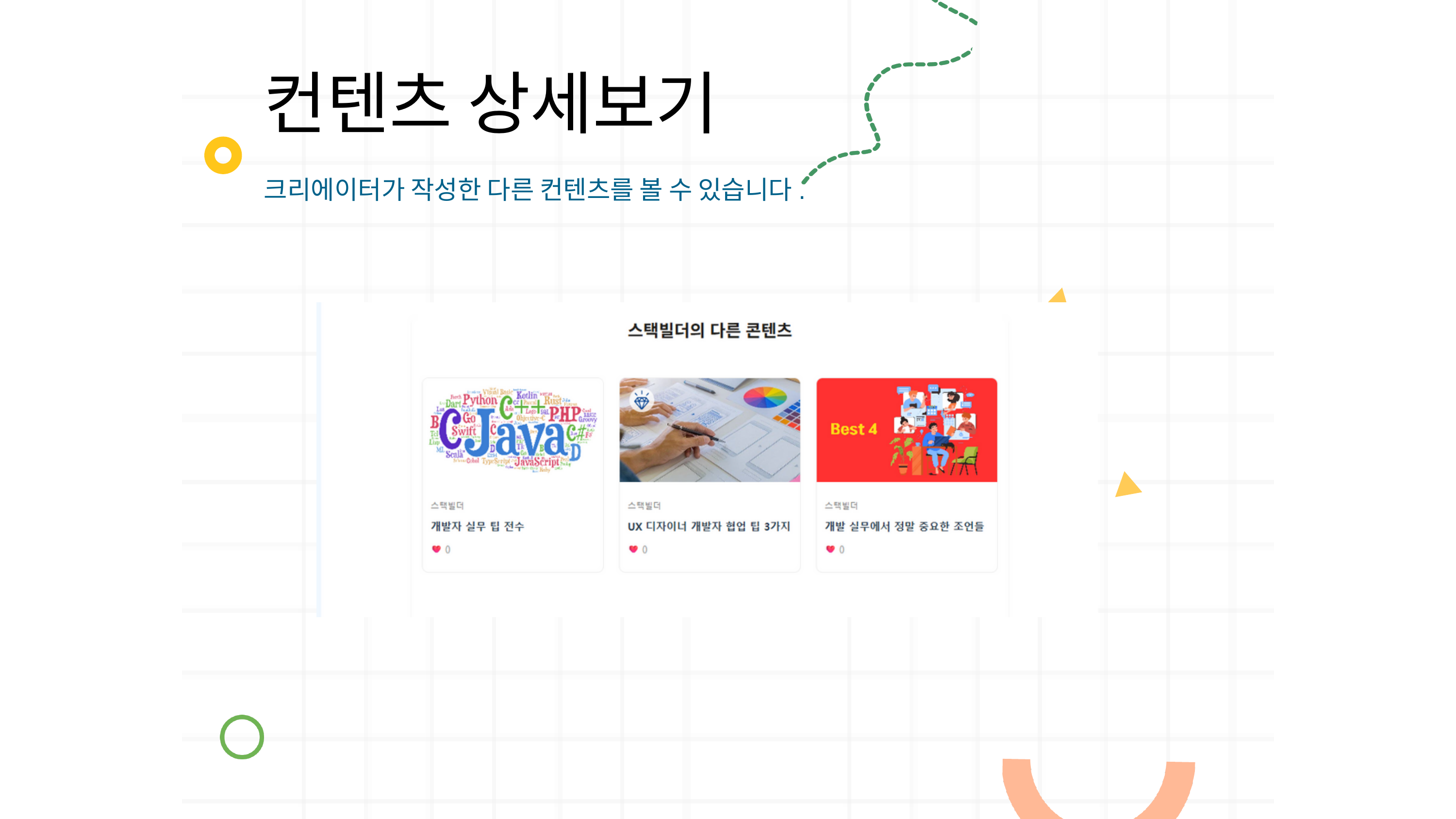

컨텐츠 상세보기

크리에이터가 작성한 다른 컨텐츠를 볼 수 있습니다.